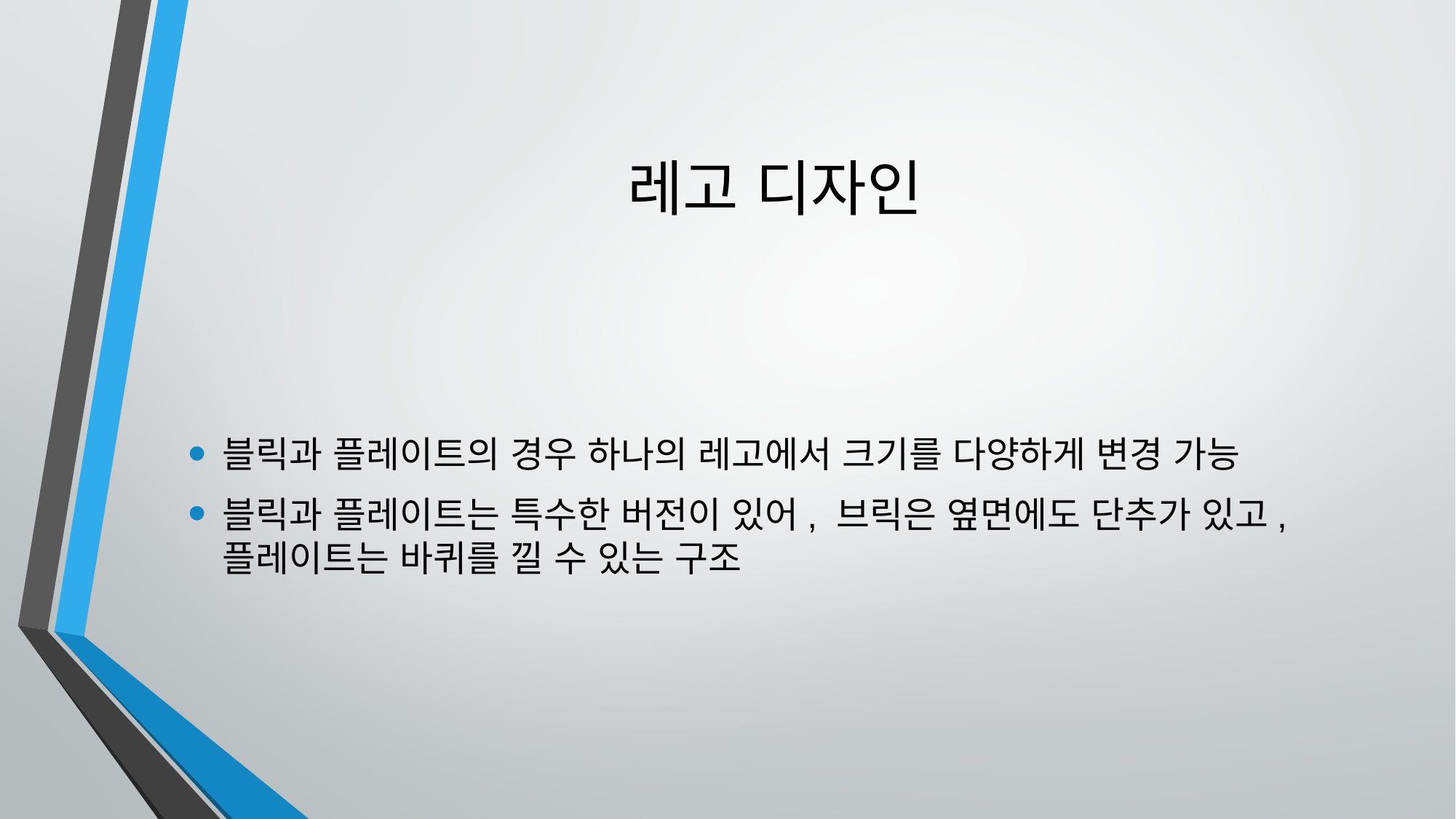

# 레고 디자인
블릭과 플레이트의 경우 하나의 레고에서 크기를 다양하게 변경 가능
블릭과 플레이트는 특수한 버전이 있어, 브릭은 옆면에도 단추가 있고, 플레이트는 바퀴를 낄 수 있는 구조